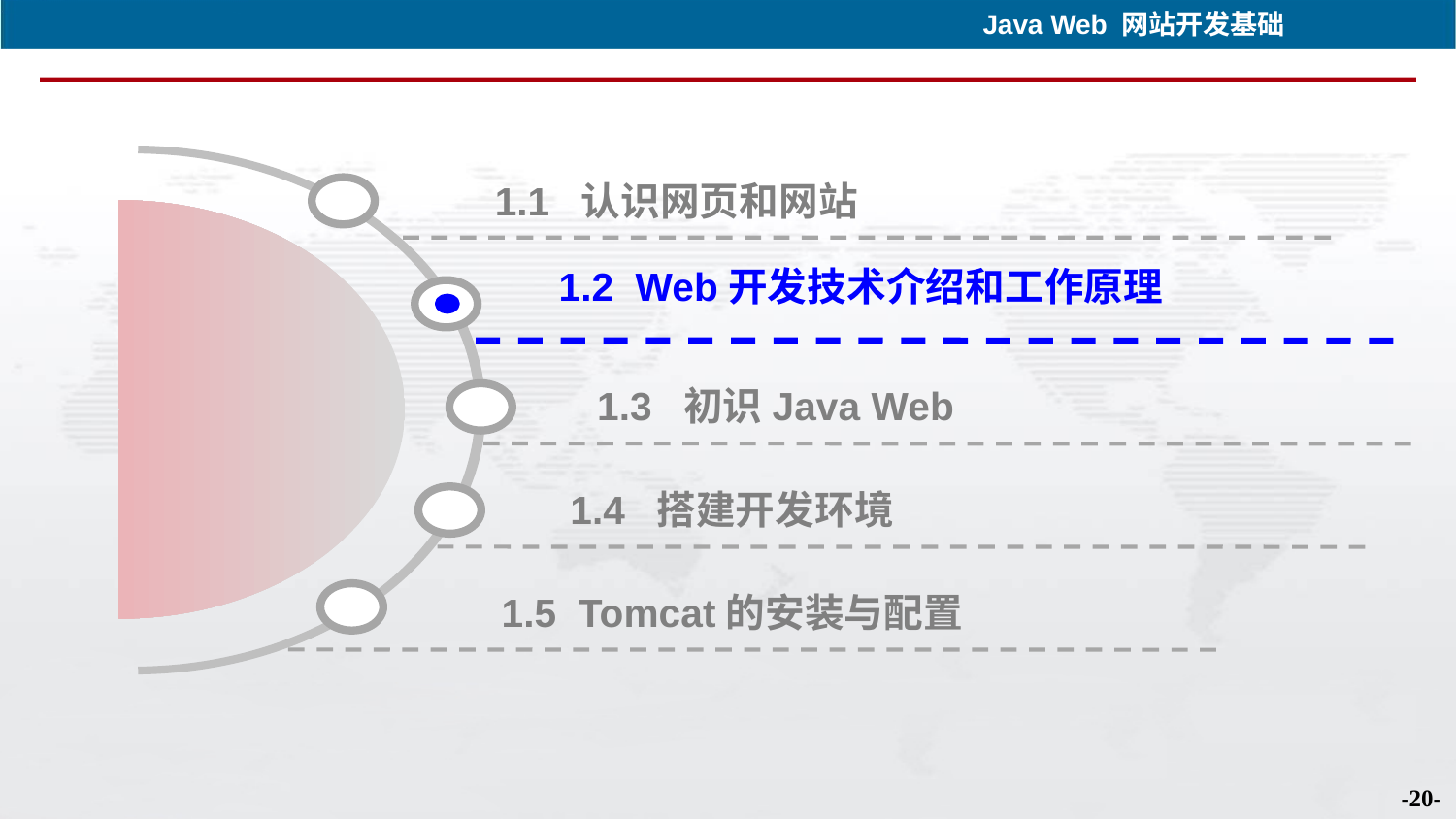

1.1  认识网页和网站
1.2  Web开发技术介绍和工作原理
1.3  初识Java Web
1.4  搭建开发环境
1.5  Tomcat的安装与配置
-20-